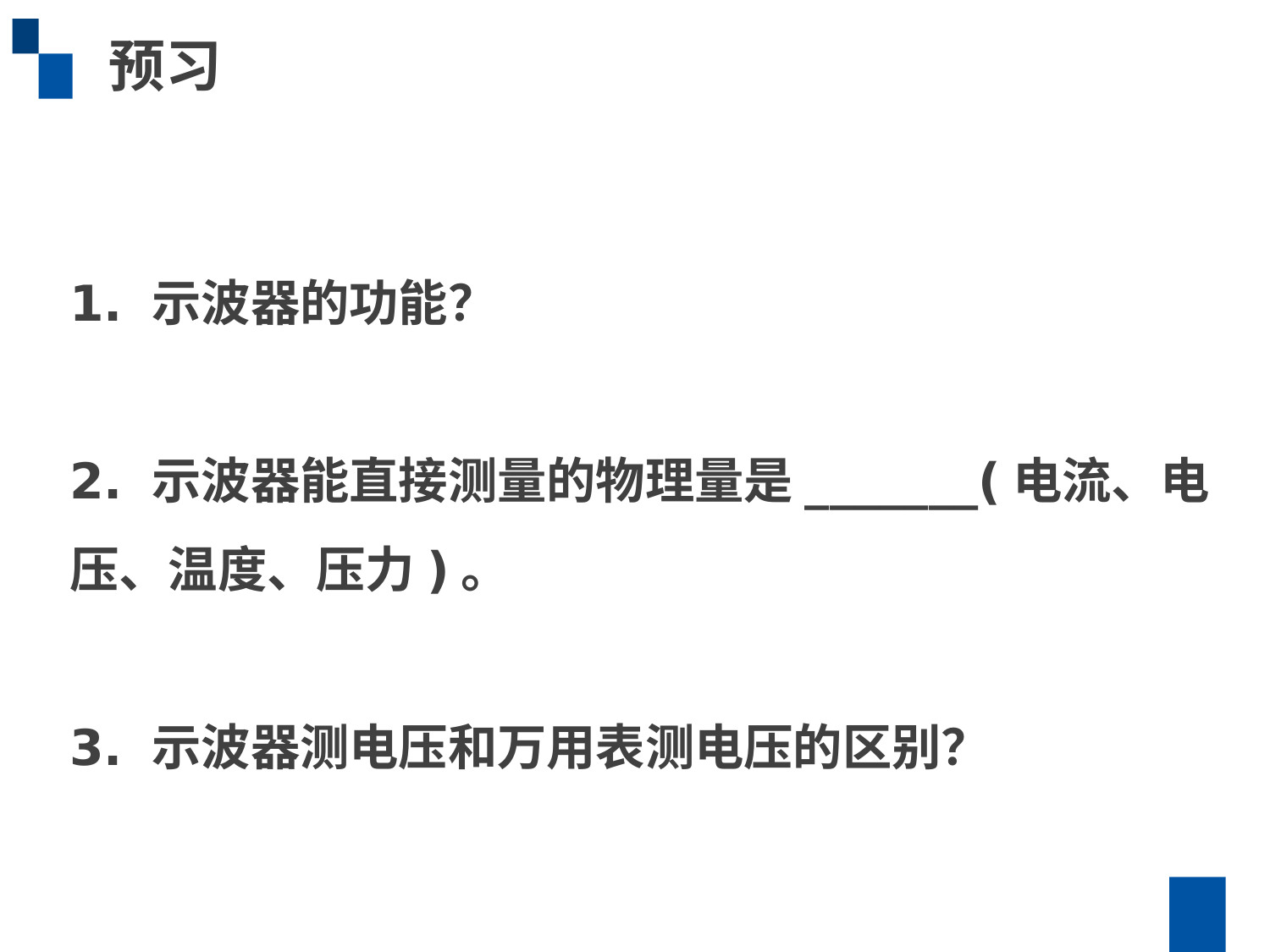

预习
1. 示波器的功能？

2. 示波器能直接测量的物理量是_______(电流、电压、温度、压力)。

3. 示波器测电压和万用表测电压的区别？